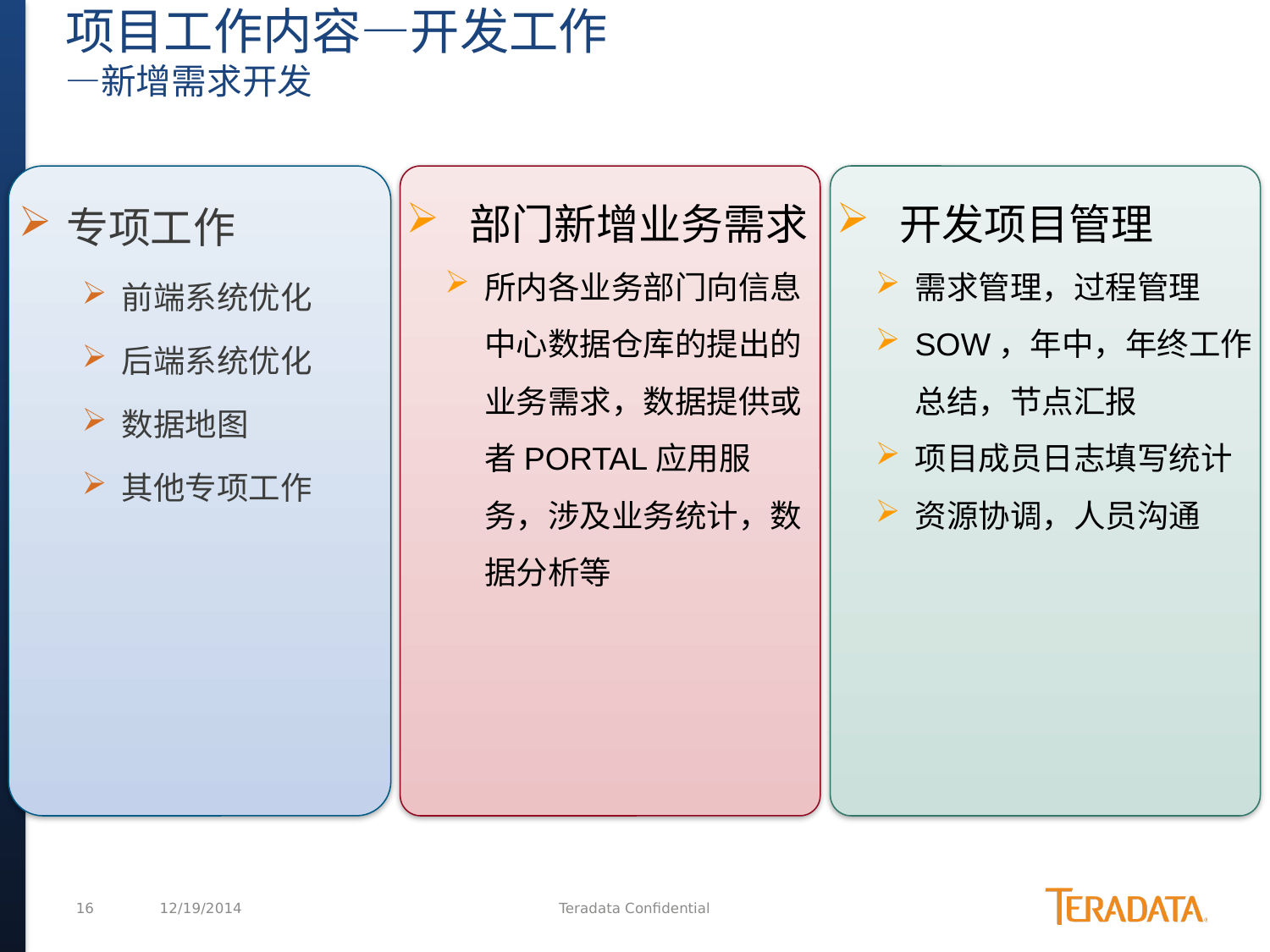

# 项目工作内容—开发工作 —新增需求开发
专项工作
前端系统优化
后端系统优化
数据地图
其他专项工作
部门新增业务需求
所内各业务部门向信息中心数据仓库的提出的业务需求，数据提供或者PORTAL应用服务，涉及业务统计，数据分析等
开发项目管理
需求管理，过程管理
SOW，年中，年终工作总结，节点汇报
项目成员日志填写统计
资源协调，人员沟通